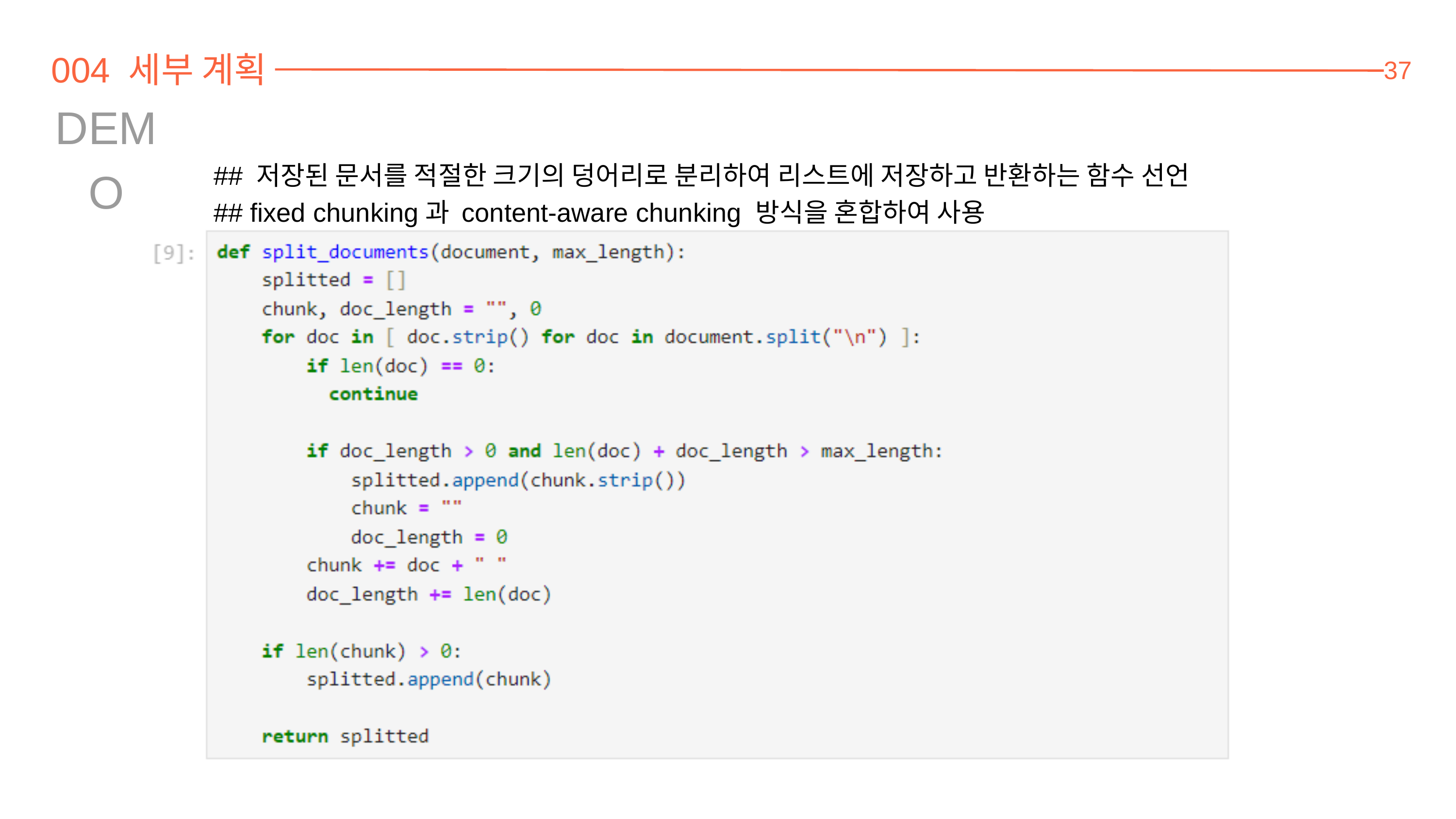

004 세부 계획
37

DEMO
## 저장된 문서를 적절한 크기의 덩어리로 분리하여 리스트에 저장하고 반환하는 함수 선언
## fixed chunking과 content-aware chunking 방식을 혼합하여 사용